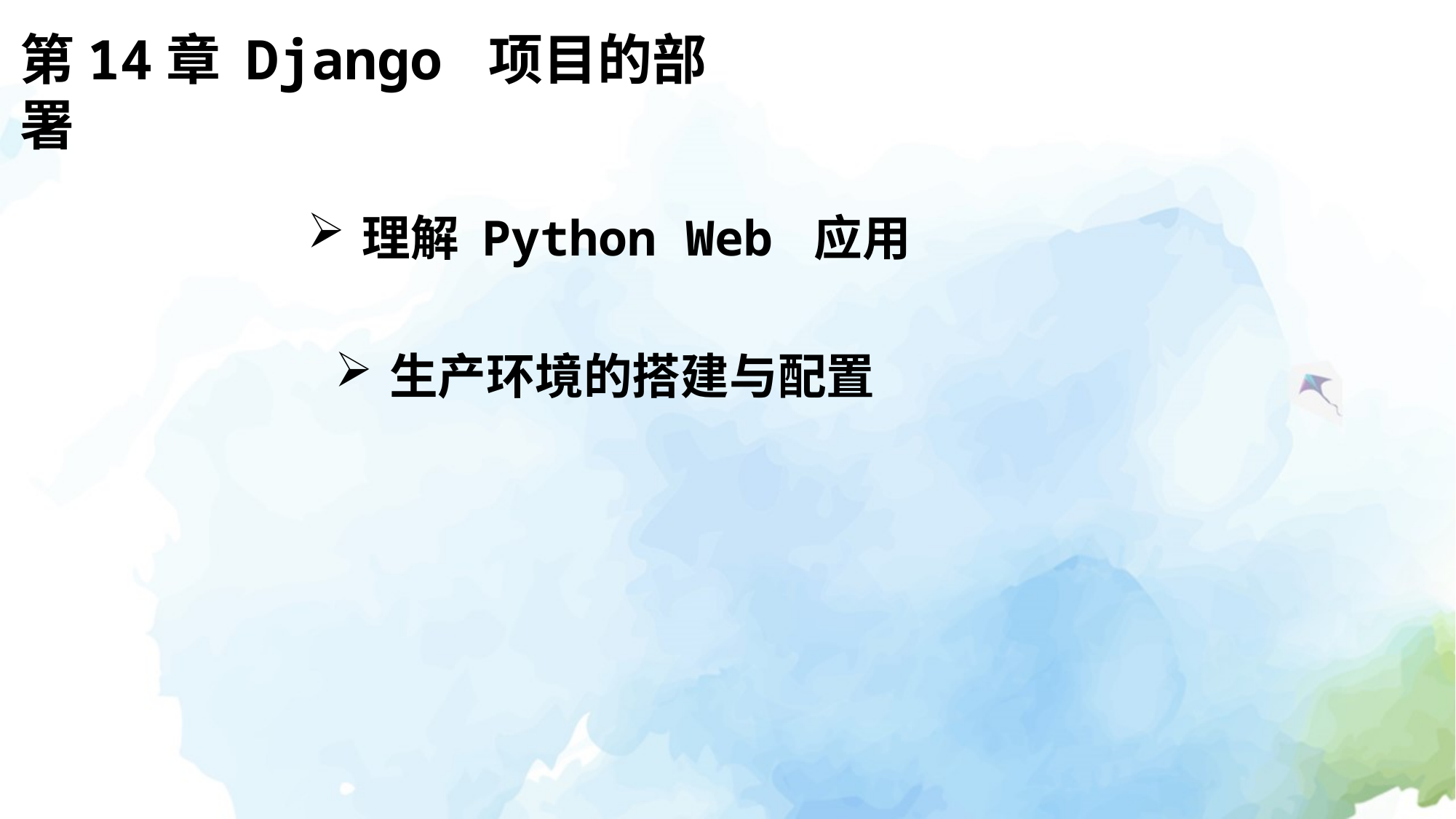

第14章 Django 项目的部署
理解 Python Web 应用
生产环境的搭建与配置